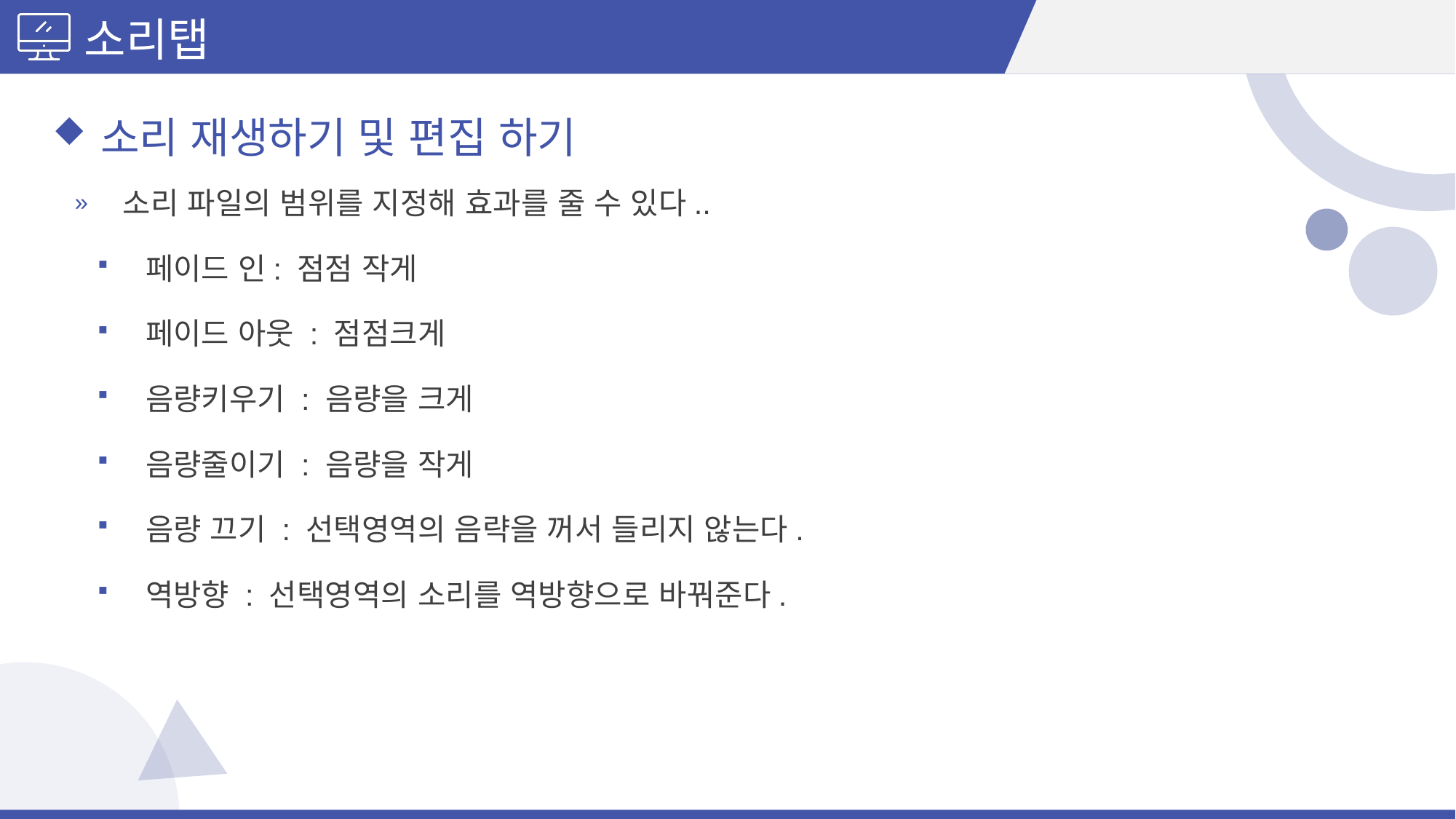

소리탭
소리 재생하기 및 편집 하기
소리 파일의 범위를 지정해 효과를 줄 수 있다..
페이드 인: 점점 작게
페이드 아웃 : 점점크게
음량키우기 : 음량을 크게
음량줄이기 : 음량을 작게
음량 끄기 : 선택영역의 음략을 꺼서 들리지 않는다.
역방향 : 선택영역의 소리를 역방향으로 바꿔준다.